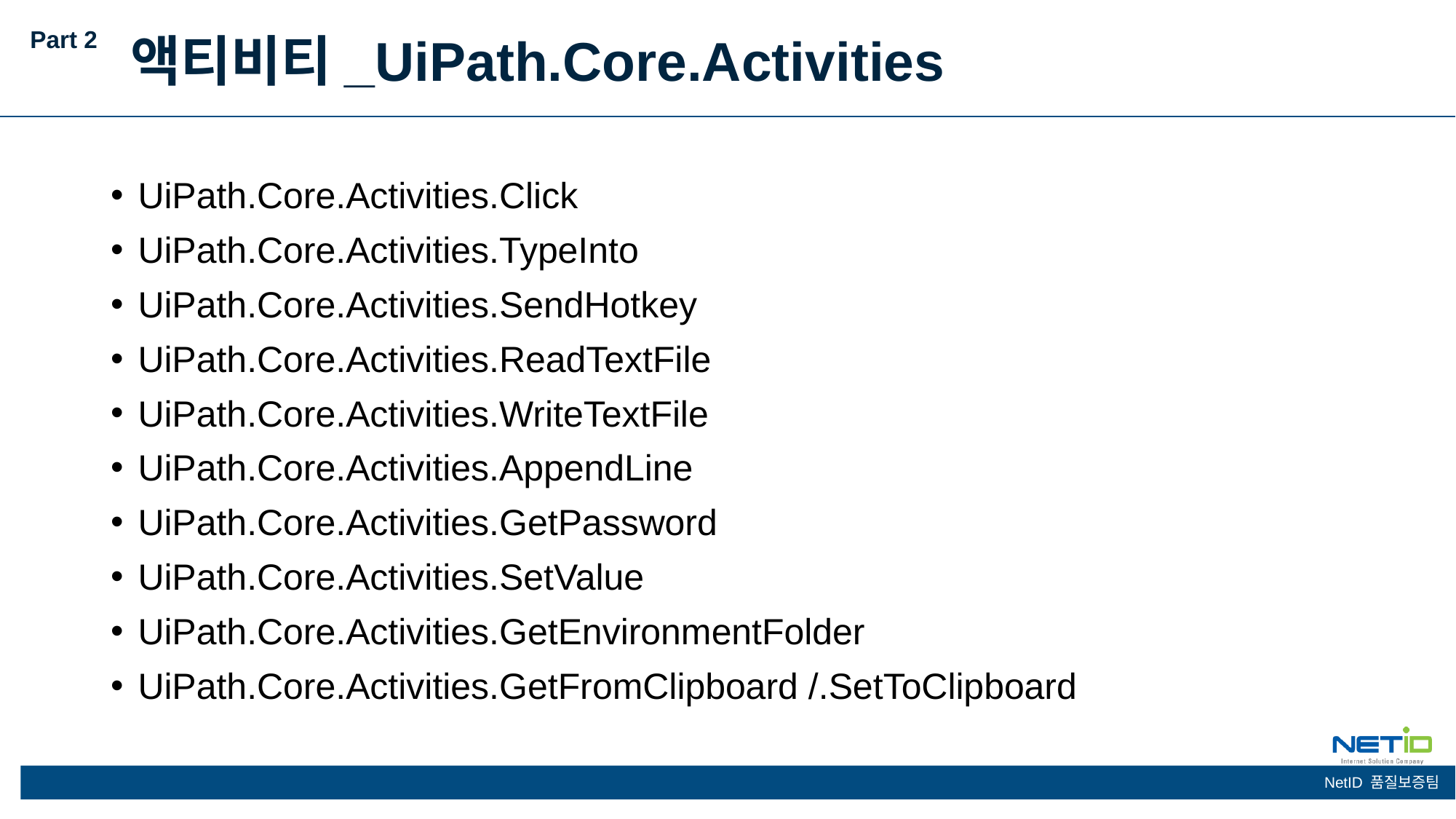

Part 2
액티비티_UiPath.Core.Activities

UiPath.Core.Activities.Click
UiPath.Core.Activities.TypeInto
UiPath.Core.Activities.SendHotkey
UiPath.Core.Activities.ReadTextFile
UiPath.Core.Activities.WriteTextFile
UiPath.Core.Activities.AppendLine
UiPath.Core.Activities.GetPassword
UiPath.Core.Activities.SetValue
UiPath.Core.Activities.GetEnvironmentFolder
UiPath.Core.Activities.GetFromClipboard /.SetToClipboard